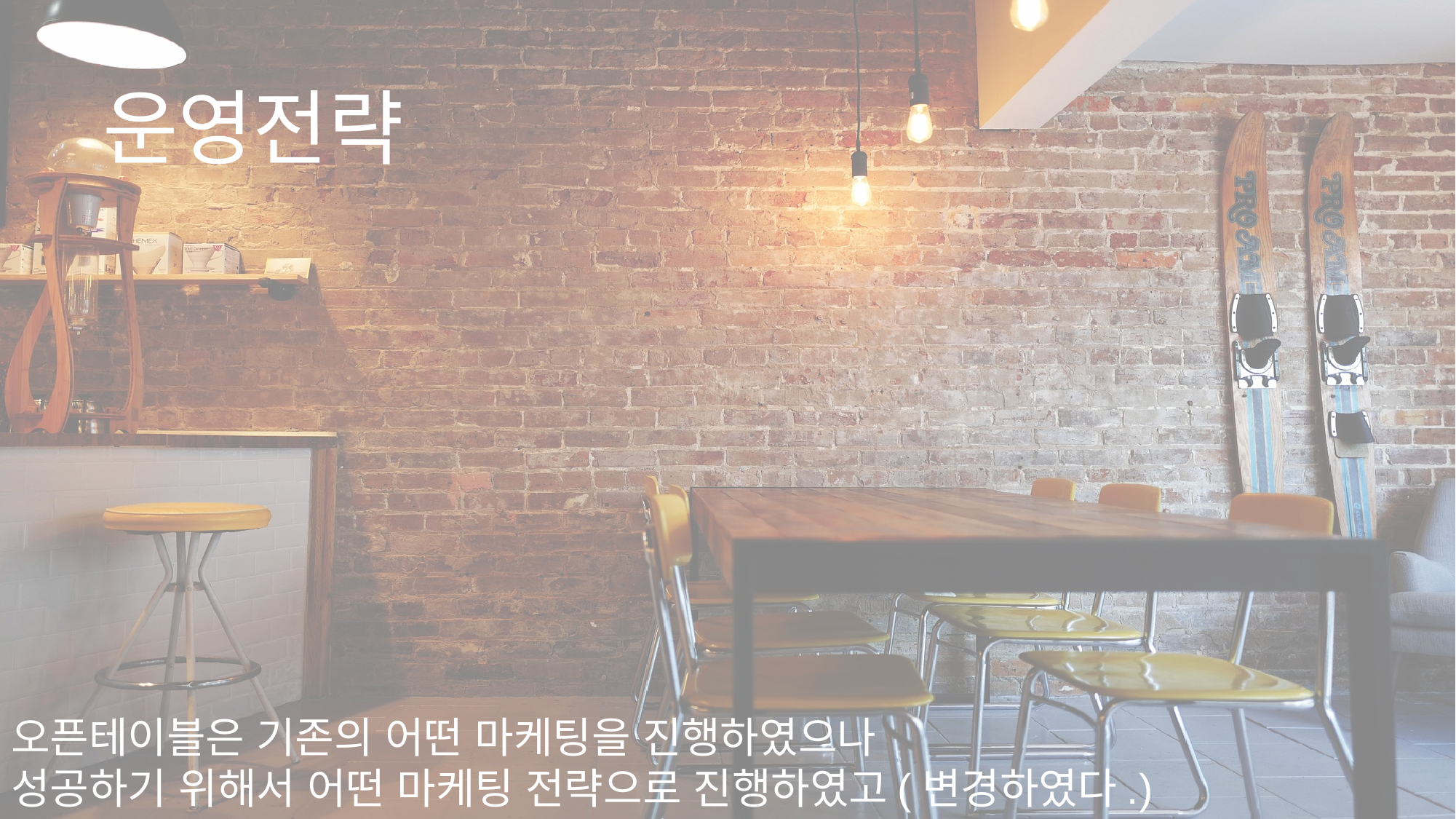

운영전략
오픈테이블은 기존의 어떤 마케팅을 진행하였으나
성공하기 위해서 어떤 마케팅 전략으로 진행하였고(변경하였다.)